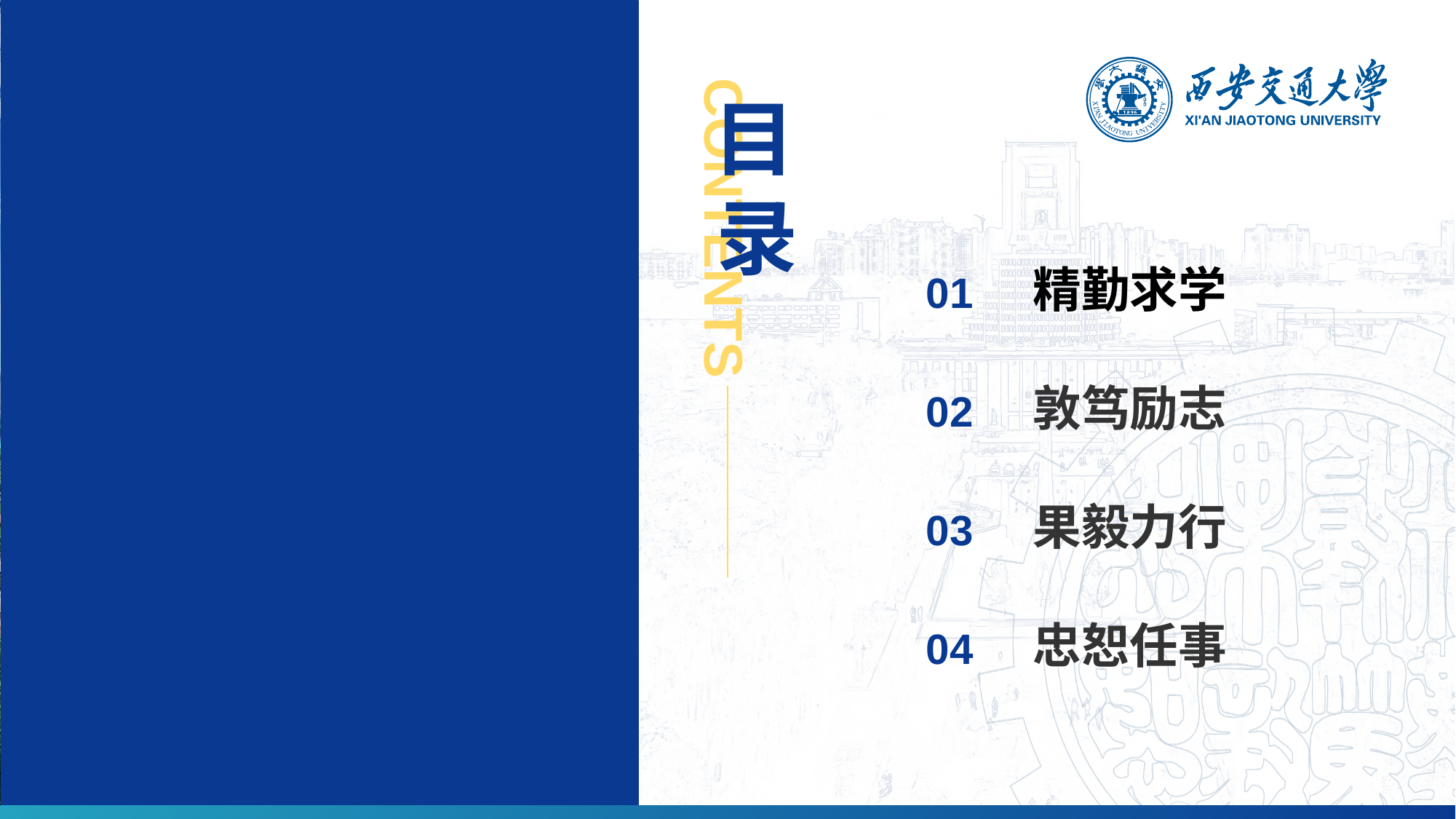

CONTENTS
目
录
精勤求学
01
敦笃励志
02
果毅力行
03
忠恕任事
04